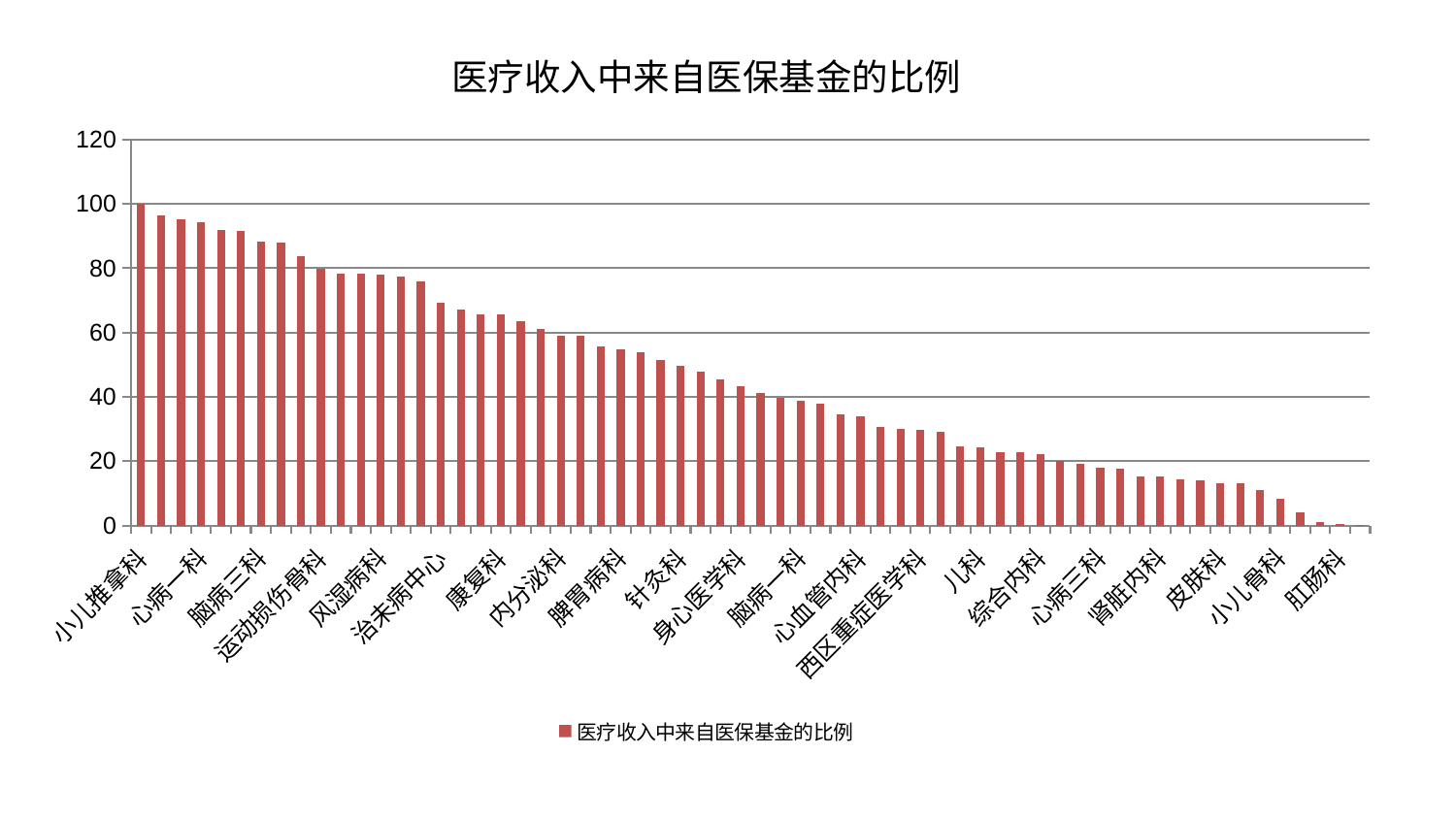

### Chart: 医疗收入中来自医保基金的比例

| Category | 医疗收入中来自医保基金的比例 |
|---|---|
| 小儿推拿科 | 99.963034379312 |
| 推拿科 | 96.32462272875617 |
| 中医外治中心 | 95.17743647498354 |
| 心病一科 | 94.43443271469845 |
| 耳鼻喉科 | 91.9076154751632 |
| 心病二科 | 91.63821628466515 |
| 脑病三科 | 88.42386922065938 |
| 关节骨科 | 88.12032365113404 |
| 美容皮肤科 | 83.64934649804134 |
| 运动损伤骨科 | 79.92176646092517 |
| 神经内科 | 78.31336007837164 |
| 脑病二科 | 78.1920172879475 |
| 风湿病科 | 78.0007021994357 |
| 口腔科 | 77.32455569484739 |
| 神经外科 | 75.86726671613752 |
| 治未病中心 | 69.38495732186864 |
| 心病四科 | 67.29073705590969 |
| 骨科 | 65.74914848507953 |
| 康复科 | 65.70072770881052 |
| 肝病科 | 63.45317270495643 |
| 医院 | 61.0921547307036 |
| 内分泌科 | 59.144590834168476 |
| 呼吸内科 | 59.069189728447746 |
| 肿瘤内科 | 55.73209538439268 |
| 脾胃病科 | 54.81007050294864 |
| 乳腺甲状腺外科 | 53.89868849099963 |
| 肾病科 | 51.49202724058766 |
| 针灸科 | 49.53351900430045 |
| 中医经典科 | 47.70619961491551 |
| 血液科 | 45.34591995664681 |
| 身心医学科 | 43.454667676056566 |
| 妇科 | 41.1929326803256 |
| 东区肾病科 | 39.76655275223327 |
| 脑病一科 | 38.87885619667666 |
| 重症医学科 | 37.845066272845806 |
| 东区重症医学科 | 34.445531970494095 |
| 心血管内科 | 34.085761598550256 |
| 显微骨科 | 30.523815221820815 |
| 老年医学科 | 29.89740692842824 |
| 西区重症医学科 | 29.682010577187224 |
| 微创骨科 | 28.985071543086228 |
| 眼科 | 24.472217019233188 |
| 儿科 | 24.43026483795108 |
| 妇二科 | 22.665398330879547 |
| 脾胃科消化科合并 | 22.643811872791765 |
| 综合内科 | 22.300417750659072 |
| 胸外科 | 20.00398528618328 |
| 脊柱骨科 | 19.305219675872088 |
| 心病三科 | 17.87963119415754 |
| 泌尿外科 | 17.716367948102764 |
| 妇科妇二科合并 | 15.30019537913645 |
| 肾脏内科 | 15.163231129024911 |
| 男科 | 14.237285378136043 |
| 创伤骨科 | 14.059350009255 |
| 皮肤科 | 13.147598504333736 |
| 消化内科 | 13.072473055782364 |
| 产科 | 11.043437776301213 |
| 小儿骨科 | 8.360298083611916 |
| 普通外科 | 4.016478321361072 |
| 周围血管科 | 1.1992415493096376 |
| 肛肠科 | 0.5206495350069895 |
| 肝胆外科 | 0.1208438782840382 |
229